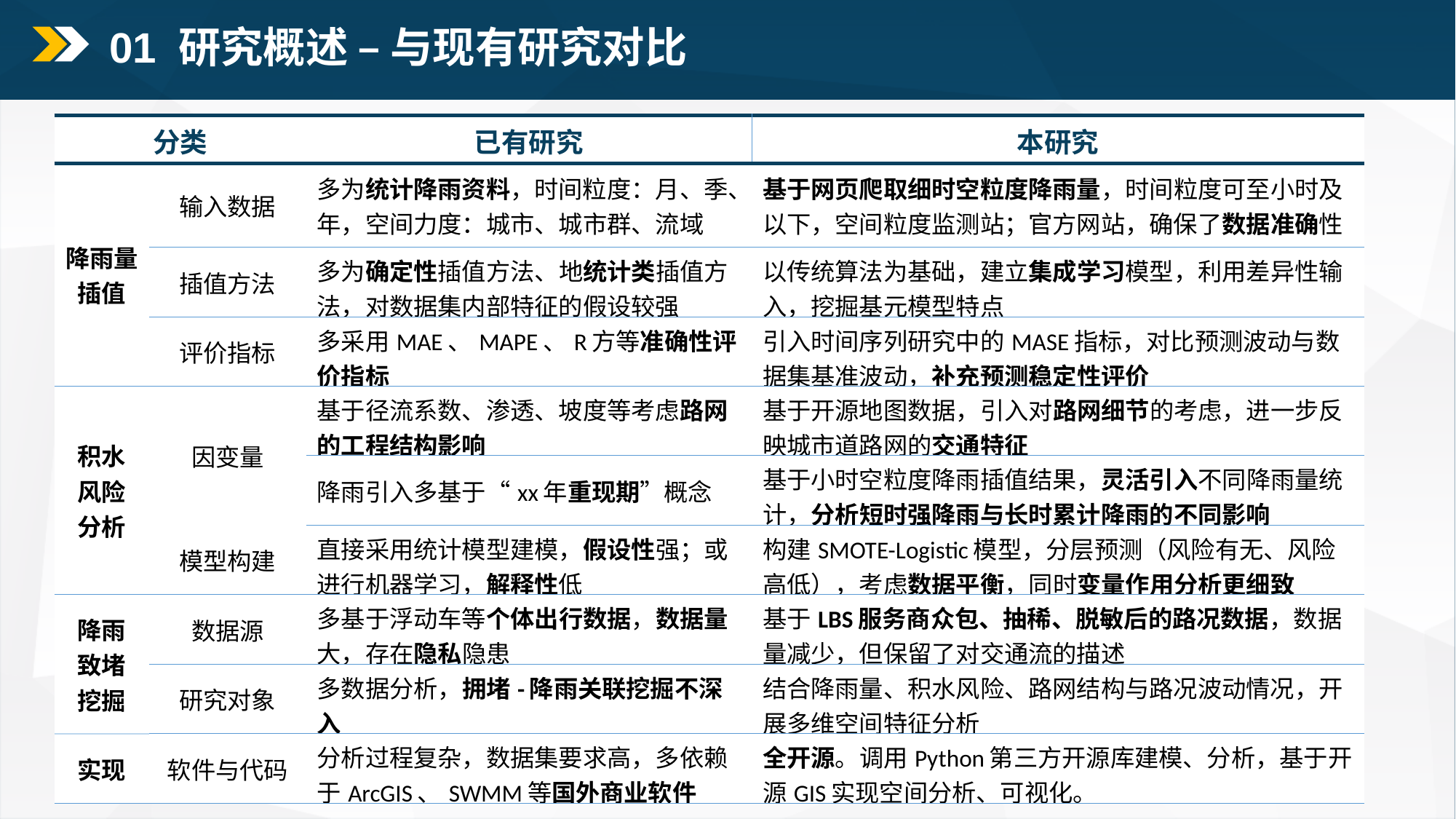

01 研究概述 – 与现有研究对比

| 分类 |  | 已有研究 | 本研究 |
| --- | --- | --- | --- |
| 降雨量插值 | 输入数据 | 多为统计降雨资料，时间粒度：月、季、年，空间力度：城市、城市群、流域 | 基于网页爬取细时空粒度降雨量，时间粒度可至小时及以下，空间粒度监测站；官方网站，确保了数据准确性 |
|  | 插值方法 | 多为确定性插值方法、地统计类插值方法，对数据集内部特征的假设较强 | 以传统算法为基础，建立集成学习模型，利用差异性输入，挖掘基元模型特点 |
|  | 评价指标 | 多采用MAE、MAPE、R方等准确性评价指标 | 引入时间序列研究中的MASE指标，对比预测波动与数据集基准波动，补充预测稳定性评价 |
| 积水 风险 分析 | 因变量 | 基于径流系数、渗透、坡度等考虑路网的工程结构影响 | 基于开源地图数据，引入对路网细节的考虑，进一步反映城市道路网的交通特征 |
|  |  | 降雨引入多基于“xx年重现期”概念 | 基于小时空粒度降雨插值结果，灵活引入不同降雨量统计，分析短时强降雨与长时累计降雨的不同影响 |
|  | 模型构建 | 直接采用统计模型建模，假设性强；或进行机器学习，解释性低 | 构建SMOTE-Logistic模型，分层预测（风险有无、风险高低），考虑数据平衡，同时变量作用分析更细致 |
| 降雨 致堵 挖掘 | 数据源 | 多基于浮动车等个体出行数据，数据量大，存在隐私隐患 | 基于LBS服务商众包、抽稀、脱敏后的路况数据，数据量减少，但保留了对交通流的描述 |
|  | 研究对象 | 多数据分析，拥堵-降雨关联挖掘不深入 | 结合降雨量、积水风险、路网结构与路况波动情况，开展多维空间特征分析 |
| 实现 | 软件与代码 | 分析过程复杂，数据集要求高，多依赖于ArcGIS、SWMM等国外商业软件 | 全开源。调用Python第三方开源库建模、分析，基于开源GIS实现空间分析、可视化。 |